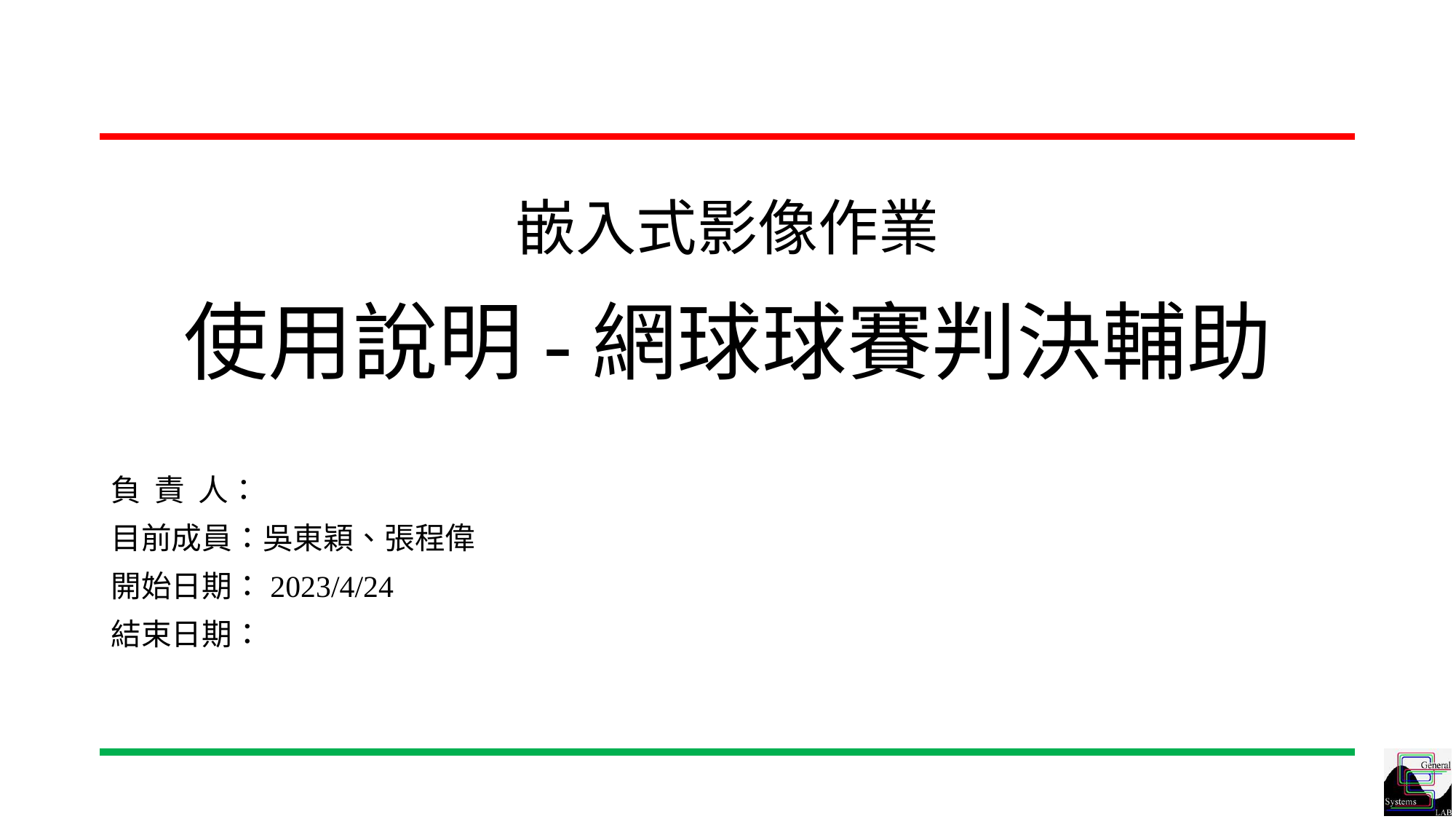

# 嵌入式影像作業 使用說明-網球球賽判決輔助
負  責  人：
目前成員：吳東穎、張程偉
開始日期：2023/4/24
結束日期：